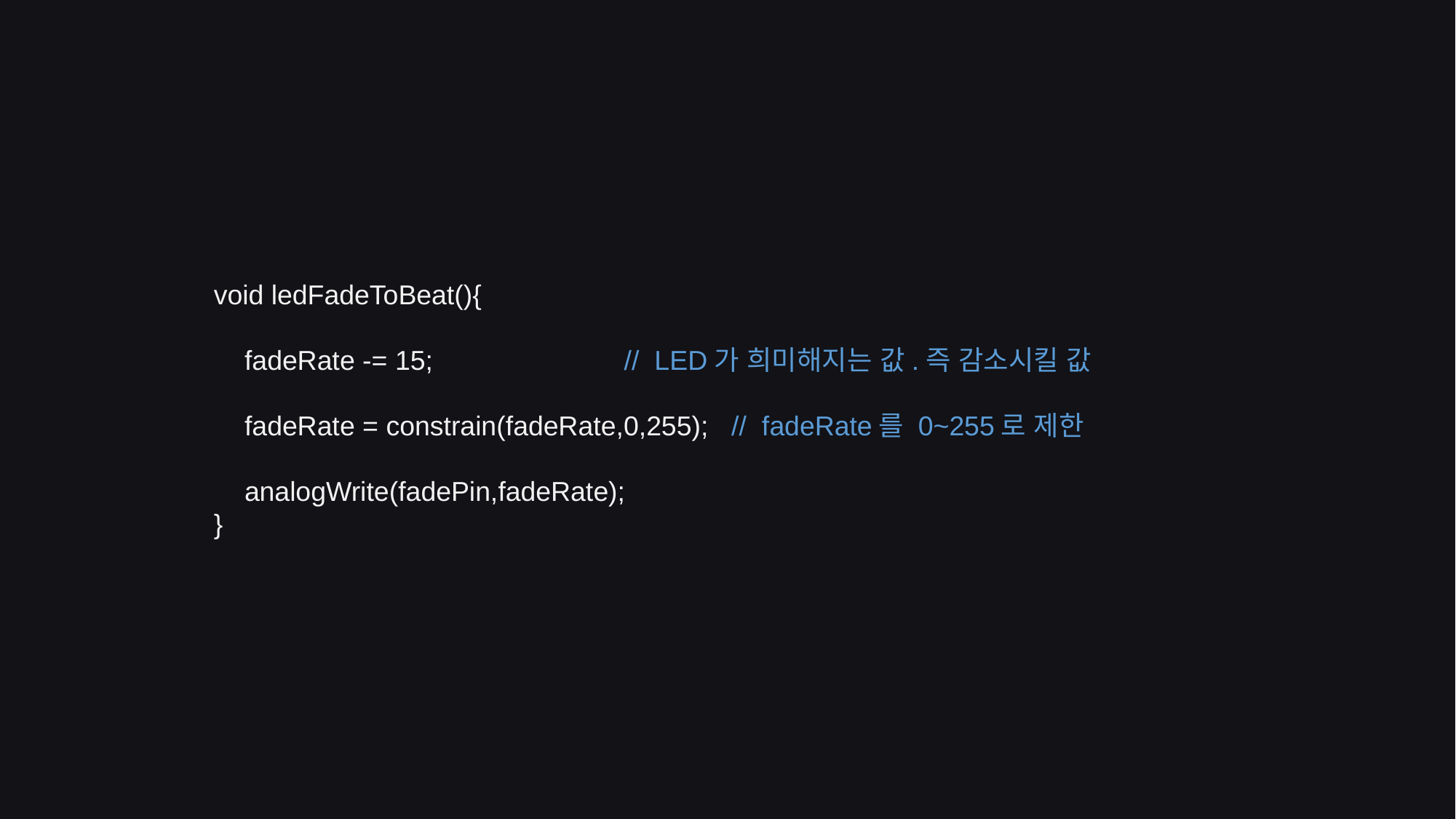

void ledFadeToBeat(){

    fadeRate -= 15;                         //  LED가 희미해지는 값.즉 감소시킬 값

    fadeRate = constrain(fadeRate,0,255);   //  fadeRate를 0~255로 제한

    analogWrite(fadePin,fadeRate);
}